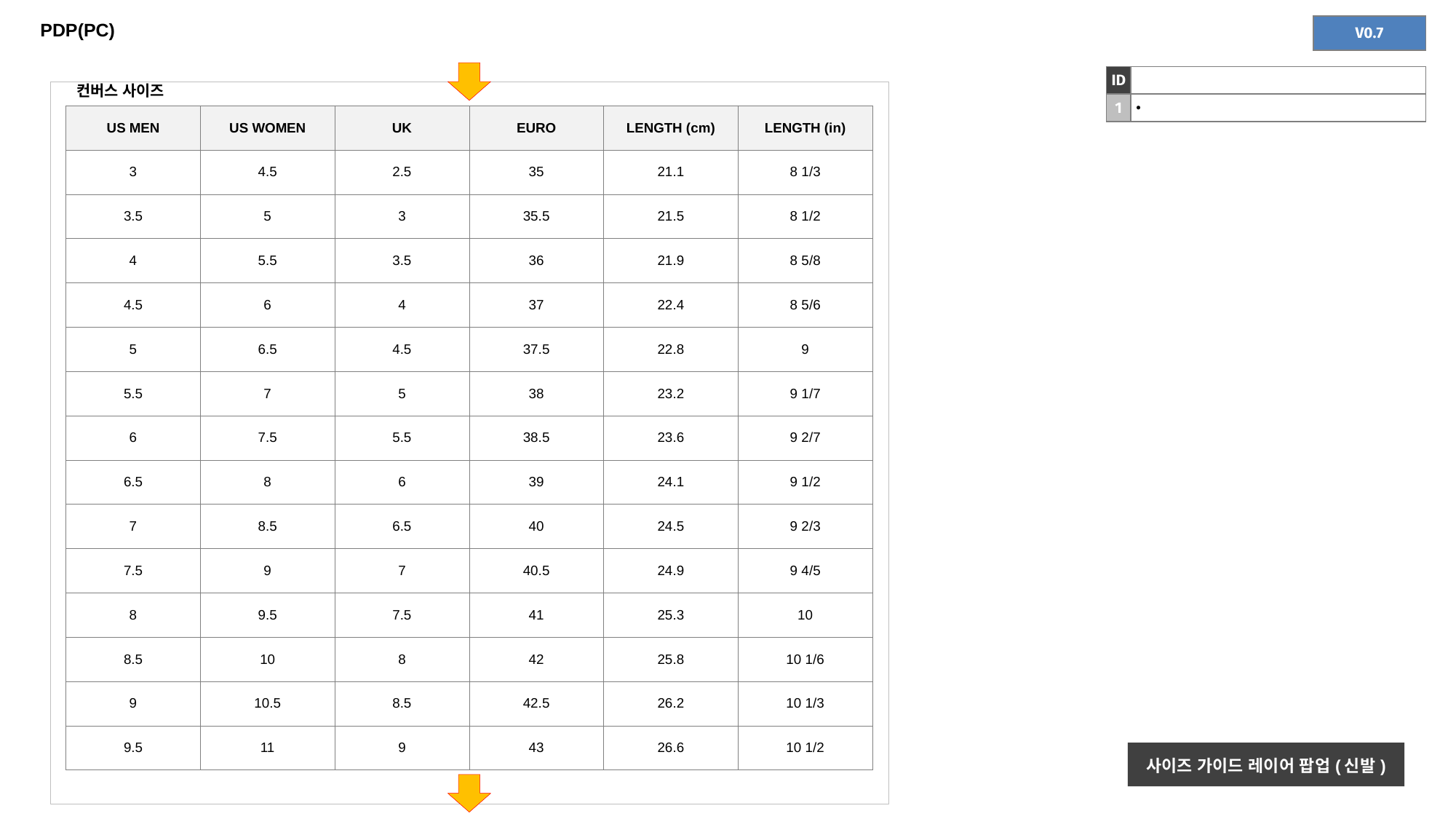

# PDP(PC)
| V0.7 |
| --- |

| ID |  |
| --- | --- |
| 1 |  |
컨버스 사이즈

| US MEN | US WOMEN | UK | EURO | LENGTH (cm) | LENGTH (in) |
| --- | --- | --- | --- | --- | --- |
| 3 | 4.5 | 2.5 | 35 | 21.1 | 8 1/3 |
| 3.5 | 5 | 3 | 35.5 | 21.5 | 8 1/2 |
| 4 | 5.5 | 3.5 | 36 | 21.9 | 8 5/8 |
| 4.5 | 6 | 4 | 37 | 22.4 | 8 5/6 |
| 5 | 6.5 | 4.5 | 37.5 | 22.8 | 9 |
| 5.5 | 7 | 5 | 38 | 23.2 | 9 1/7 |
| 6 | 7.5 | 5.5 | 38.5 | 23.6 | 9 2/7 |
| 6.5 | 8 | 6 | 39 | 24.1 | 9 1/2 |
| 7 | 8.5 | 6.5 | 40 | 24.5 | 9 2/3 |
| 7.5 | 9 | 7 | 40.5 | 24.9 | 9 4/5 |
| 8 | 9.5 | 7.5 | 41 | 25.3 | 10 |
| 8.5 | 10 | 8 | 42 | 25.8 | 10 1/6 |
| 9 | 10.5 | 8.5 | 42.5 | 26.2 | 10 1/3 |
| 9.5 | 11 | 9 | 43 | 26.6 | 10 1/2 |
사이즈 가이드 레이어 팝업(신발)